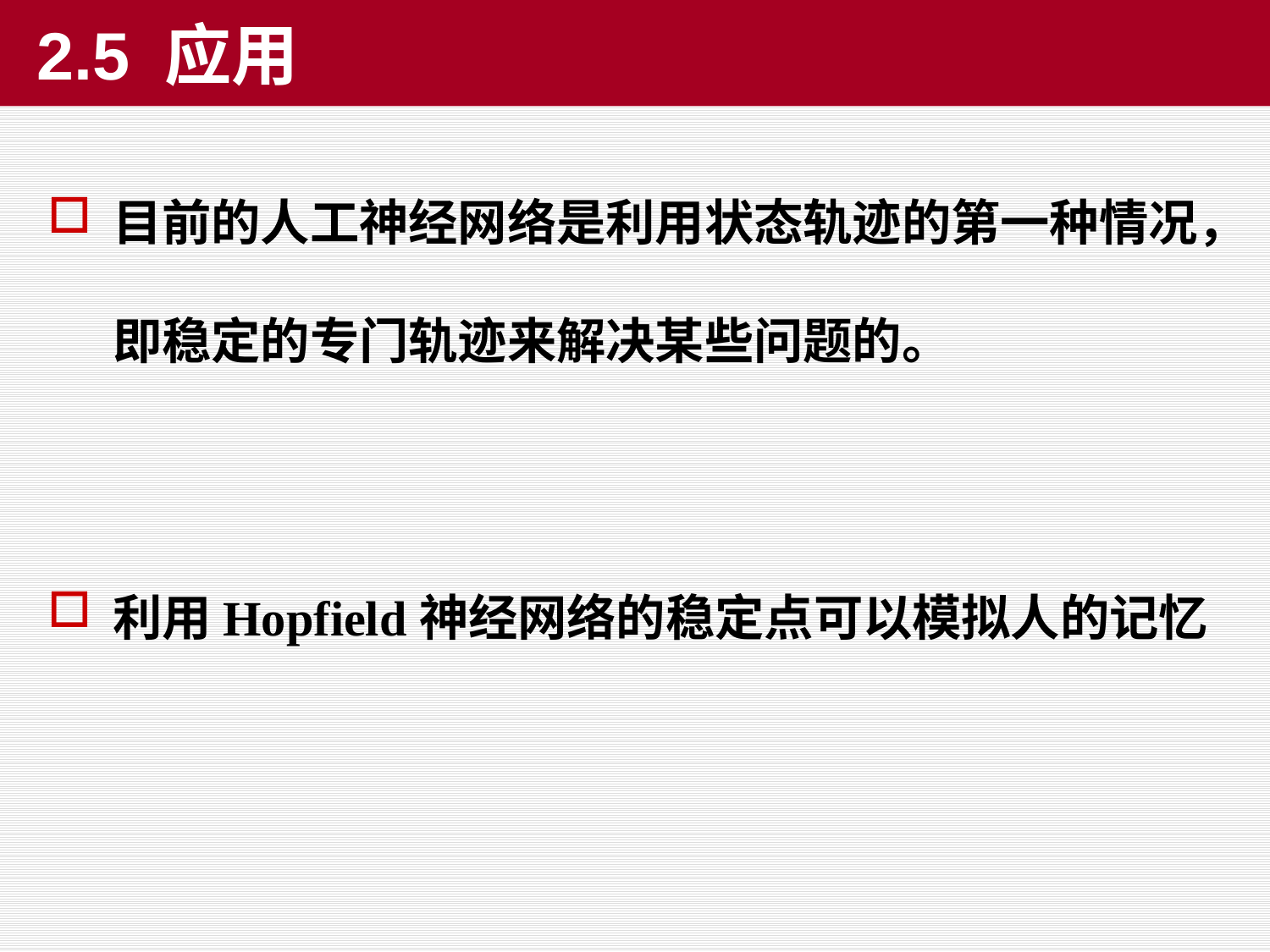

# 2.5 应用
目前的人工神经网络是利用状态轨迹的第一种情况，即稳定的专门轨迹来解决某些问题的。

利用Hopfield神经网络的稳定点可以模拟人的记忆